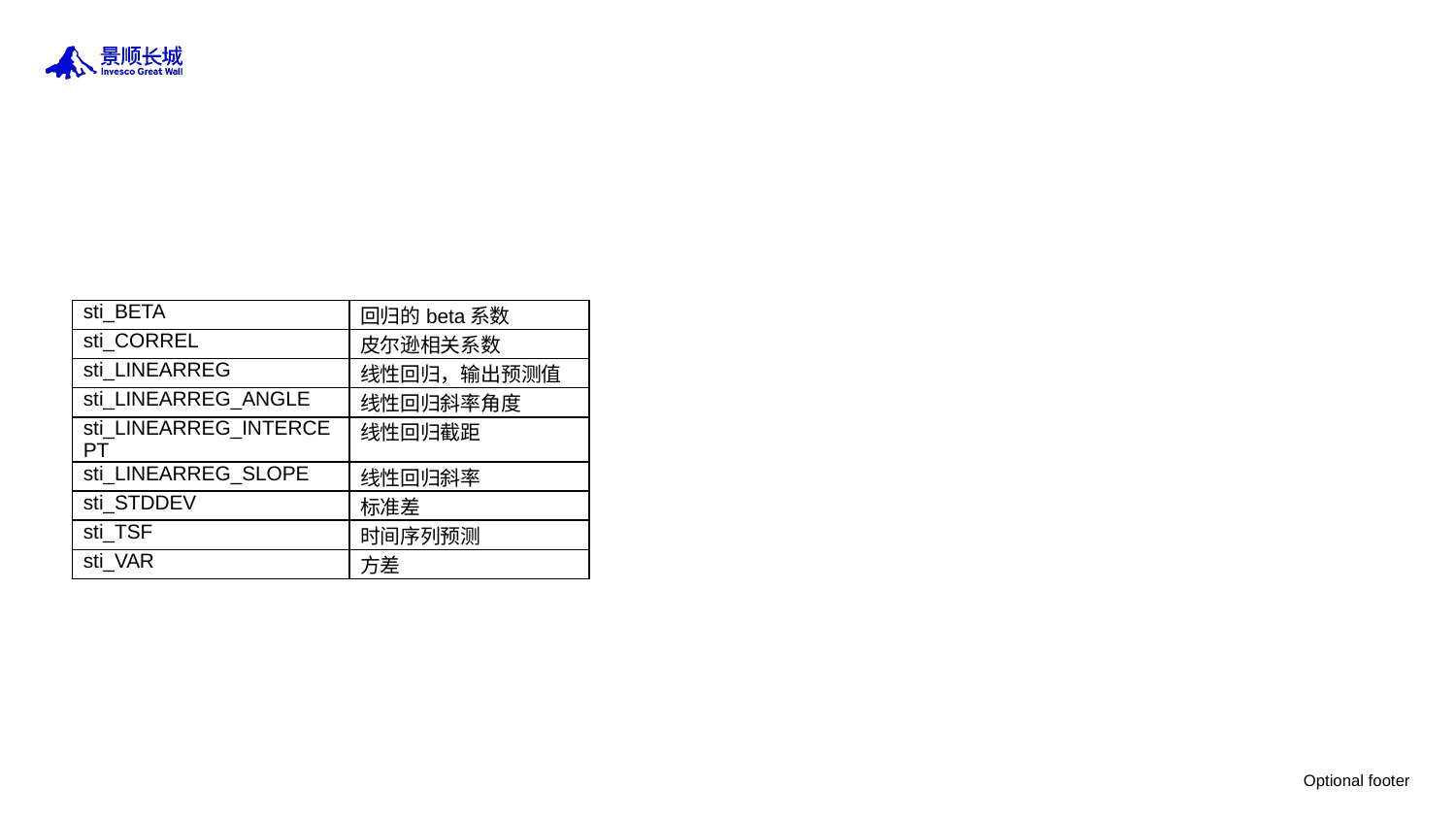

| sti\_BETA | 回归的beta系数 |
| --- | --- |
| sti\_CORREL | 皮尔逊相关系数 |
| sti\_LINEARREG | 线性回归，输出预测值 |
| sti\_LINEARREG\_ANGLE | 线性回归斜率角度 |
| sti\_LINEARREG\_INTERCEPT | 线性回归截距 |
| sti\_LINEARREG\_SLOPE | 线性回归斜率 |
| sti\_STDDEV | 标准差 |
| sti\_TSF | 时间序列预测 |
| sti\_VAR | 方差 |
Optional footer